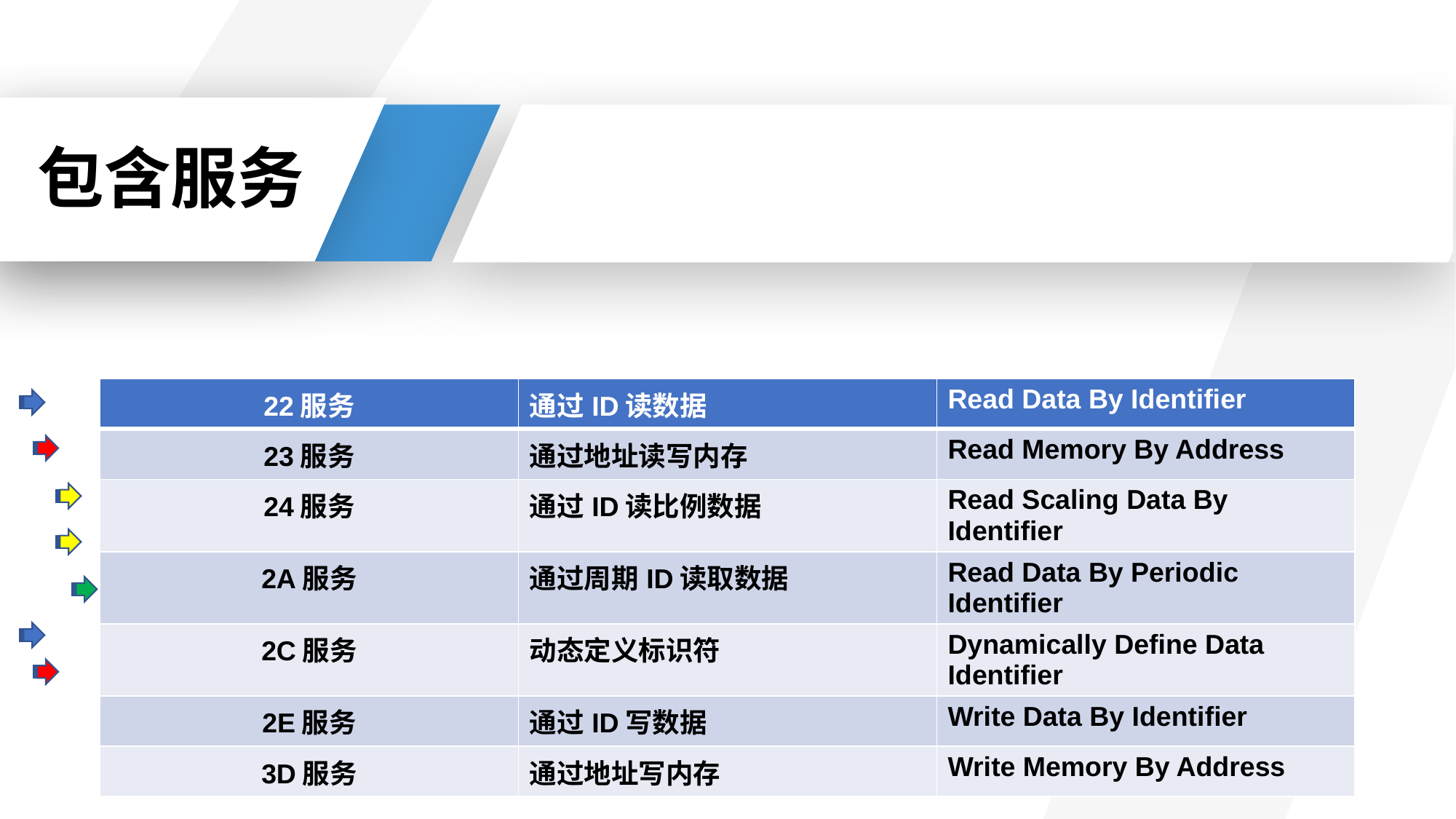

# 包含服务
| 22服务 | 通过ID读数据 | Read Data By Identifier |
| --- | --- | --- |
| 23服务 | 通过地址读写内存 | Read Memory By Address |
| 24服务 | 通过ID读比例数据 | Read Scaling Data By Identifier |
| 2A服务 | 通过周期ID读取数据 | Read Data By Periodic Identifier |
| 2C服务 | 动态定义标识符 | Dynamically Define Data Identifier |
| 2E服务 | 通过ID写数据 | Write Data By Identifier |
| 3D服务 | 通过地址写内存 | Write Memory By Address |